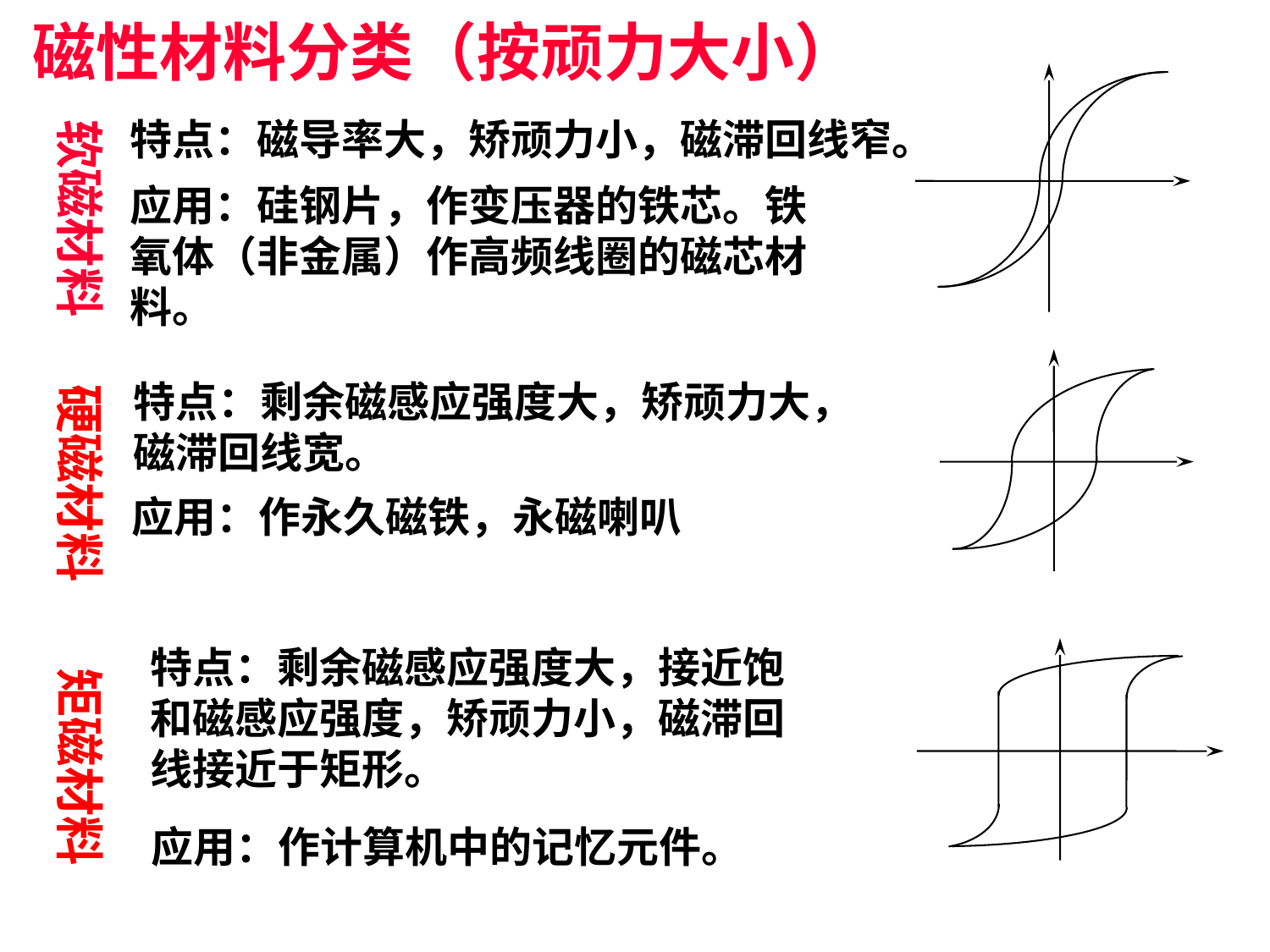

磁性材料分类（按顽力大小）

特点：磁导率大，矫顽力小，磁滞回线窄。
软磁材料
应用：硅钢片，作变压器的铁芯。铁氧体（非金属）作高频线圈的磁芯材料。

特点：剩余磁感应强度大，矫顽力大，磁滞回线宽。

硬磁材料

应用：作永久磁铁，永磁喇叭
特点：剩余磁感应强度大，接近饱和磁感应强度，矫顽力小，磁滞回线接近于矩形。

矩磁材料
应用：作计算机中的记忆元件。